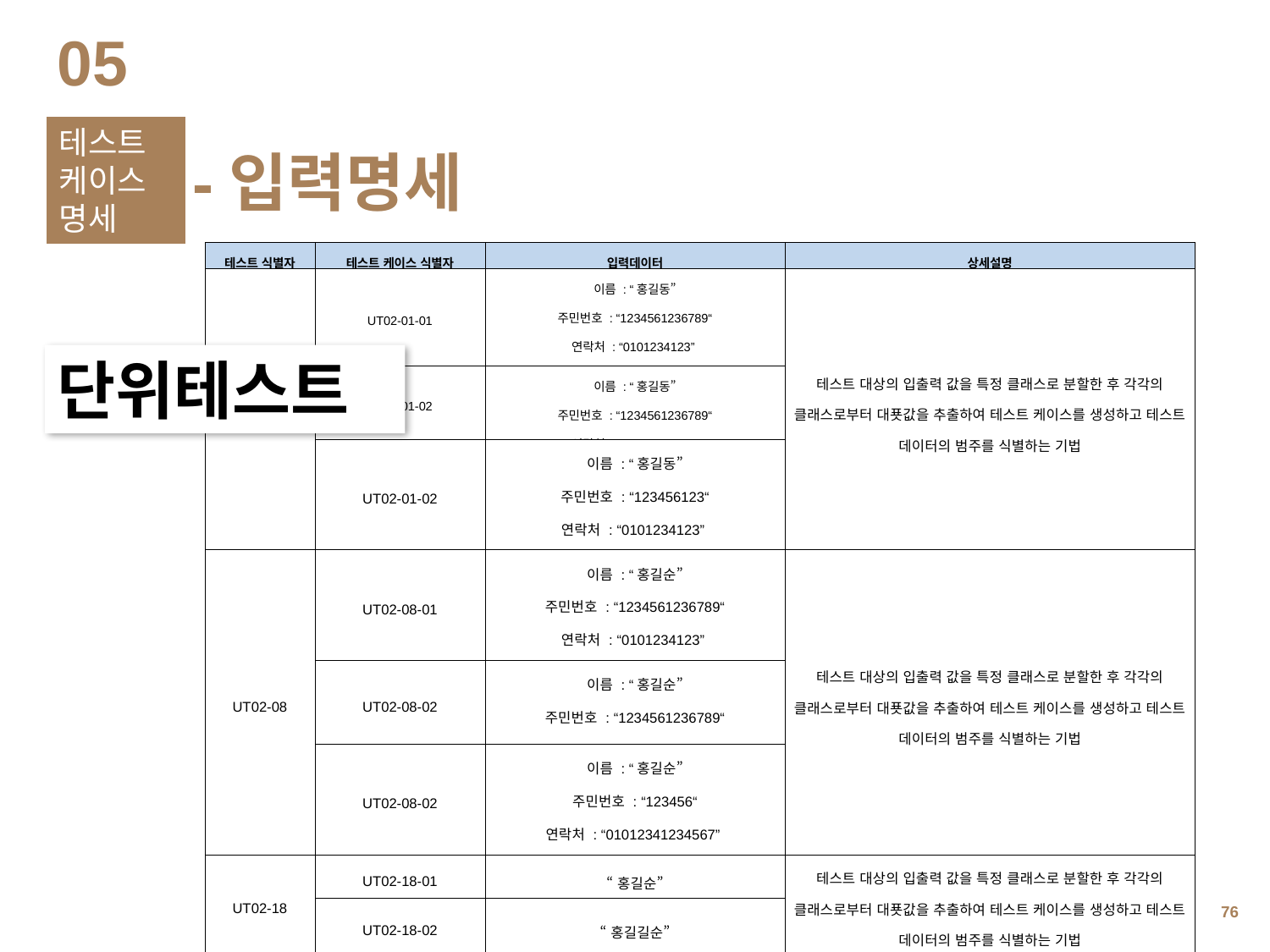

05
테스트 케이스명세
-입력명세
| 테스트 식별자 | 테스트 케이스 식별자 | 입력데이터 | 상세설명 |
| --- | --- | --- | --- |
| UT02-01 | UT02-01-01 | 이름 : “홍길동” 주민번호 : “1234561236789“ 연락처 : “0101234123” 주소 : “세종시“ | 테스트 대상의 입출력 값을 특정 클래스로 분할한 후 각각의 클래스로부터 대푯값을 추출하여 테스트 케이스를 생성하고 테스트 데이터의 범주를 식별하는 기법 |
|  | UT02-01-02 | 이름 : “홍길동” 주민번호 : “1234561236789“ 연락처 : “0101234123” |  |
|  | UT02-01-02 | 이름 : “홍길동” 주민번호 : “123456123“ 연락처 : “0101234123” 주소 : “세종시“ |  |
| UT02-08 | UT02-08-01 | 이름 : “홍길순” 주민번호 : “1234561236789“ 연락처 : “0101234123” 주소 : “세종시“ | 테스트 대상의 입출력 값을 특정 클래스로 분할한 후 각각의 클래스로부터 대푯값을 추출하여 테스트 케이스를 생성하고 테스트 데이터의 범주를 식별하는 기법 |
|  | UT02-08-02 | 이름 : “홍길순” 주민번호 : “1234561236789“ 연락처 : “0101234123” |  |
|  | UT02-08-02 | 이름 : “홍길순” 주민번호 : “123456“ 연락처 : “01012341234567” 주소 : “세종시“ |  |
| UT02-18 | UT02-18-01 | “홍길순” | 테스트 대상의 입출력 값을 특정 클래스로 분할한 후 각각의 클래스로부터 대푯값을 추출하여 테스트 케이스를 생성하고 테스트 데이터의 범주를 식별하는 기법 |
|  | UT02-18-02 | “홍길길순” |  |
단위테스트
76